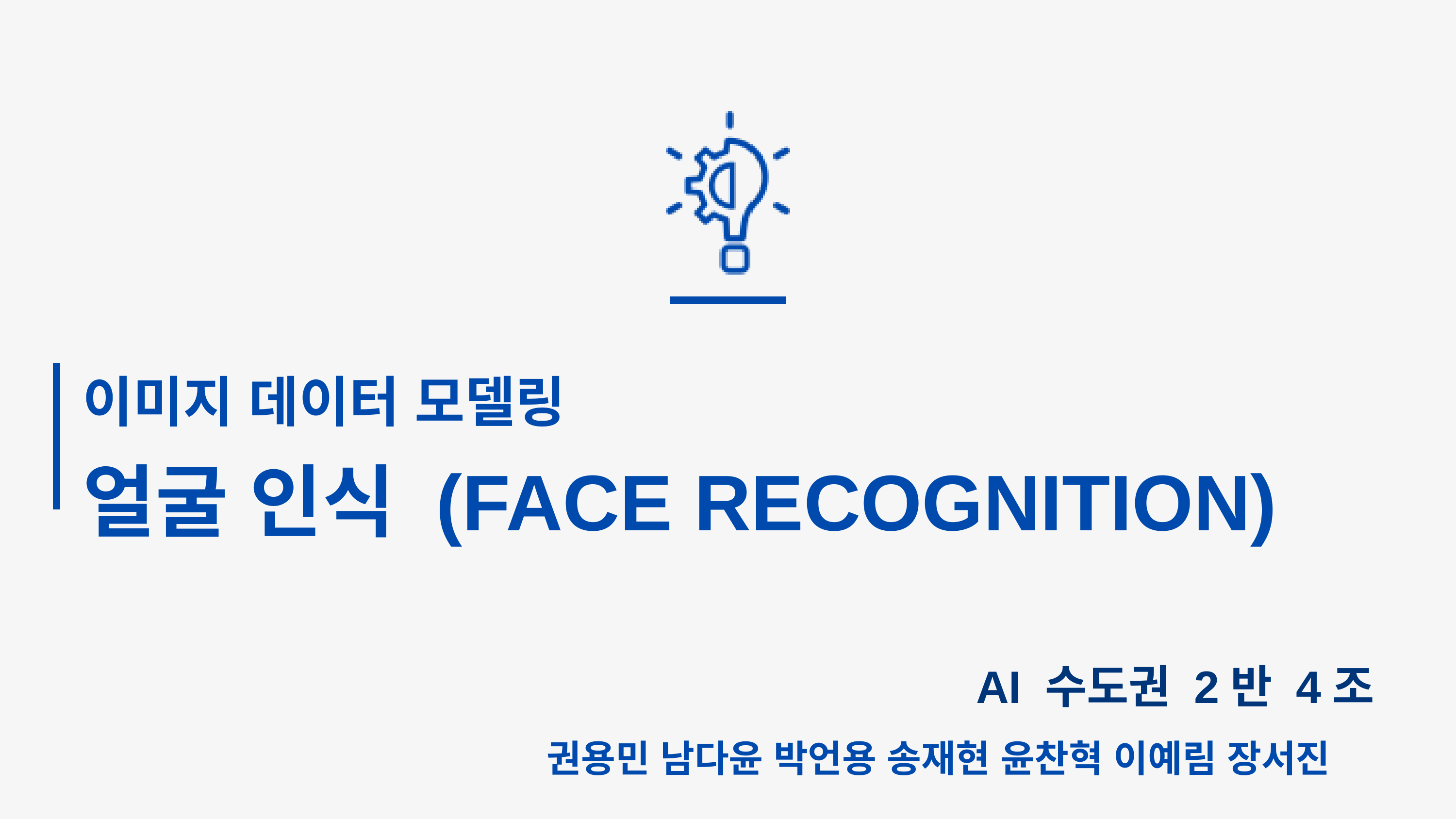

이미지 데이터 모델링
얼굴 인식 (FACE RECOGNITION)
AI 수도권 2반 4조
권용민 남다윤 박언용 송재현 윤찬혁 이예림 장서진